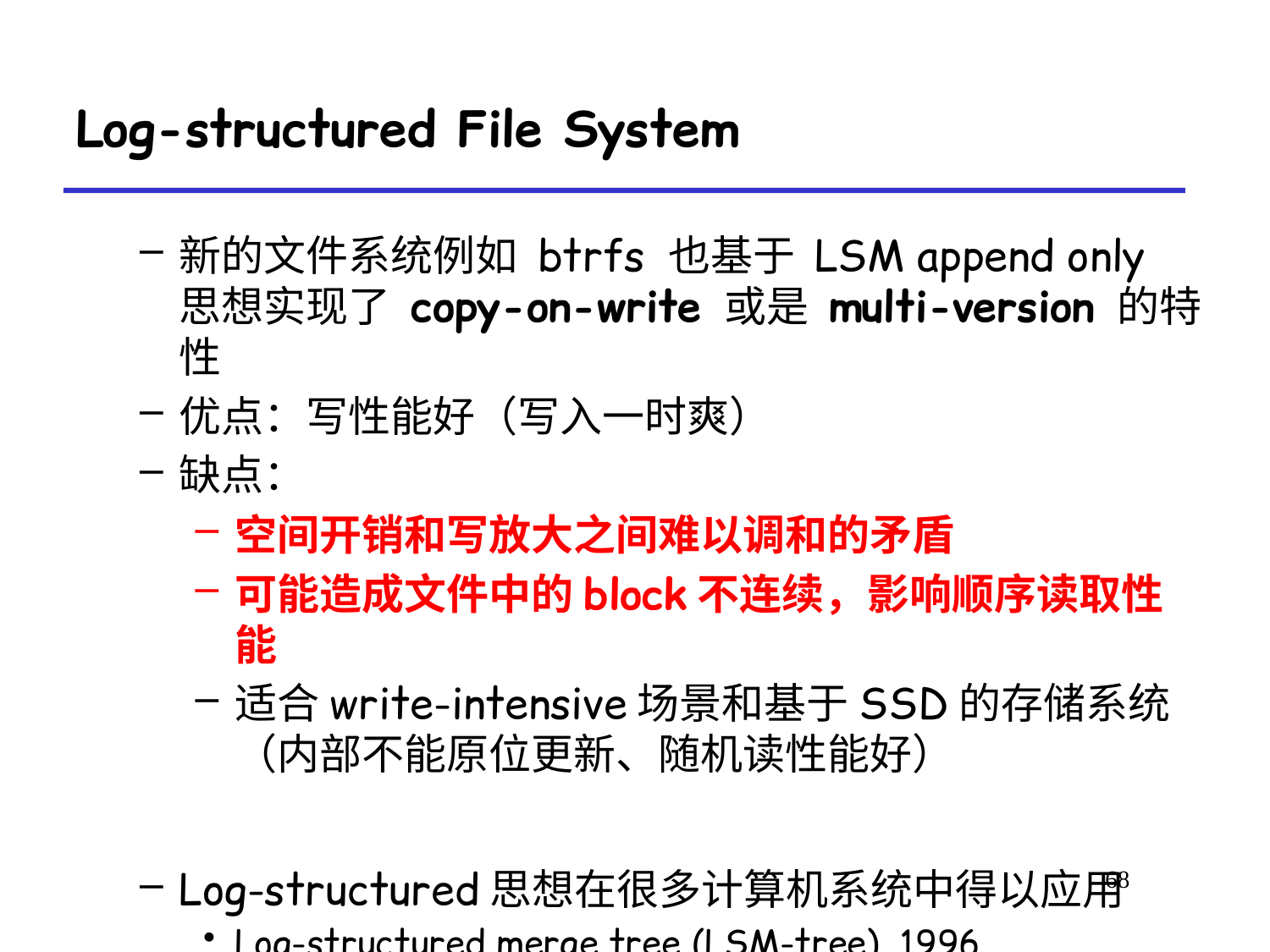

# Log-structured File System
新的文件系统例如 btrfs 也基于 LSM append only 思想实现了 copy-on-write 或是 multi-version 的特性
优点：写性能好（写入一时爽）
缺点：
空间开销和写放大之间难以调和的矛盾
可能造成文件中的block不连续，影响顺序读取性能
适合write-intensive场景和基于SSD的存储系统（内部不能原位更新、随机读性能好）

Log-structured思想在很多计算机系统中得以应用
Log-structured merge tree (LSM-tree), 1996
Log-structured memory allocator, 2014
68